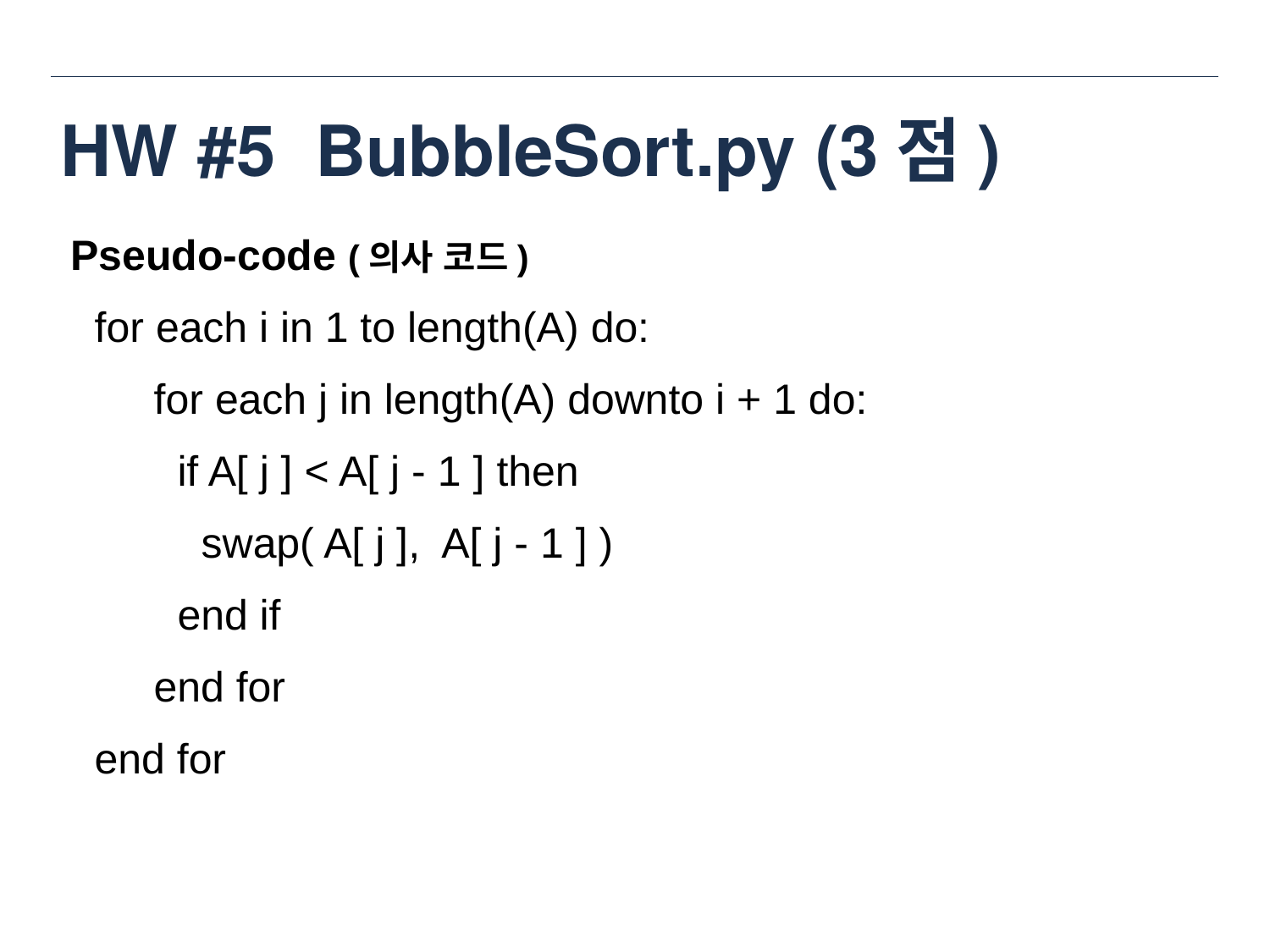

# HW #5  BubbleSort.py (3점)
Pseudo-code (의사 코드)
  for each i in 1 to length(A) do:
       for each j in length(A) downto i + 1 do:
         if A[ j ] < A[ j - 1 ] then
           swap( A[ j ],  A[ j - 1 ] )
         end if
       end for
  end for